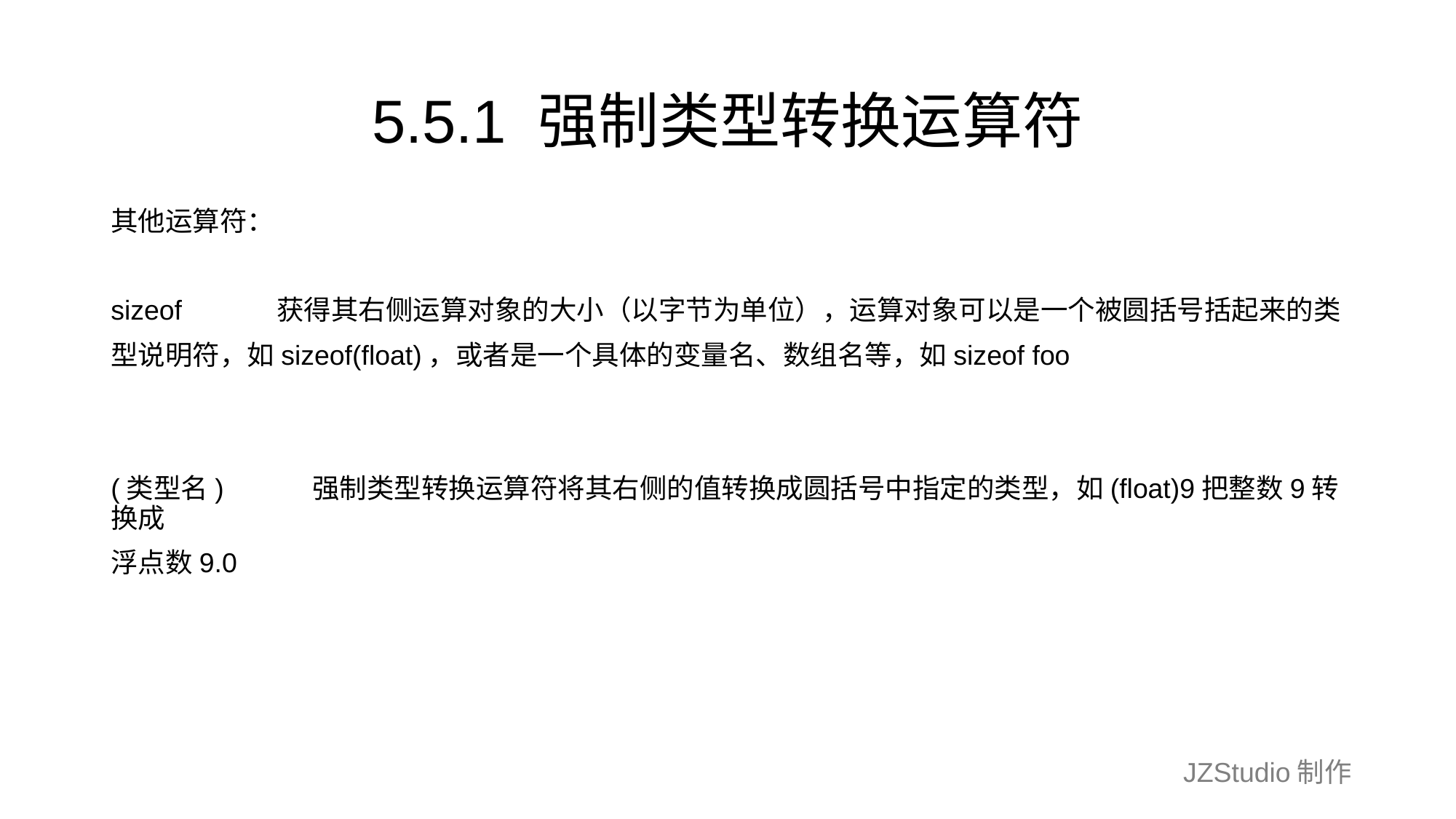

# 5.5.1 强制类型转换运算符
其他运算符：

sizeof　　　 获得其右侧运算对象的大小（以字节为单位），运算对象可以是一个被圆括号括起来的类
型说明符，如sizeof(float)，或者是一个具体的变量名、数组名等，如sizeof foo

(类型名)　　　强制类型转换运算符将其右侧的值转换成圆括号中指定的类型，如(float)9把整数9转换成
浮点数9.0